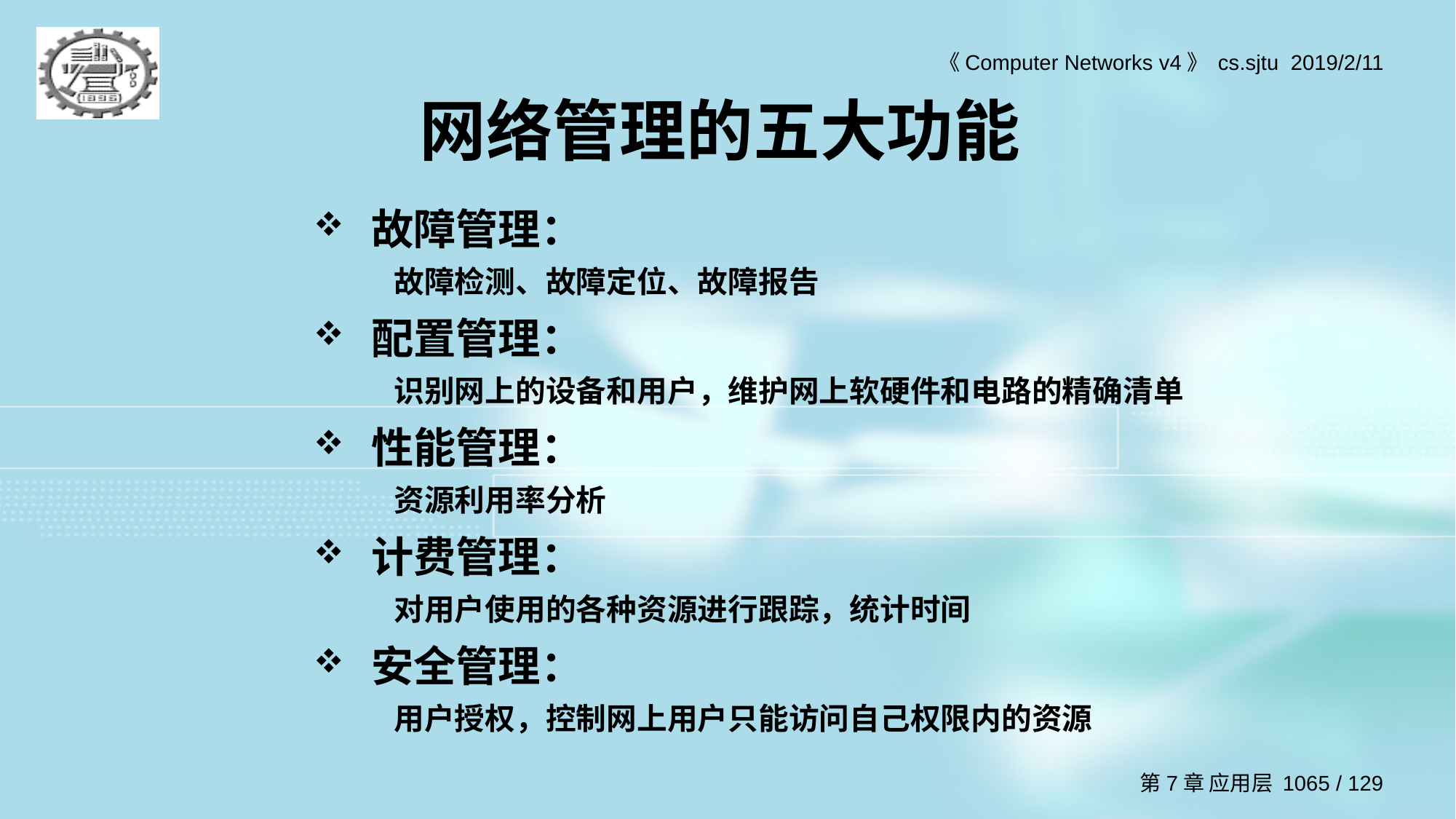

# 网络管理的五大功能
故障管理：
故障检测、故障定位、故障报告
配置管理：
识别网上的设备和用户，维护网上软硬件和电路的精确清单
性能管理：
资源利用率分析
计费管理：
对用户使用的各种资源进行跟踪，统计时间
安全管理：
用户授权，控制网上用户只能访问自己权限内的资源